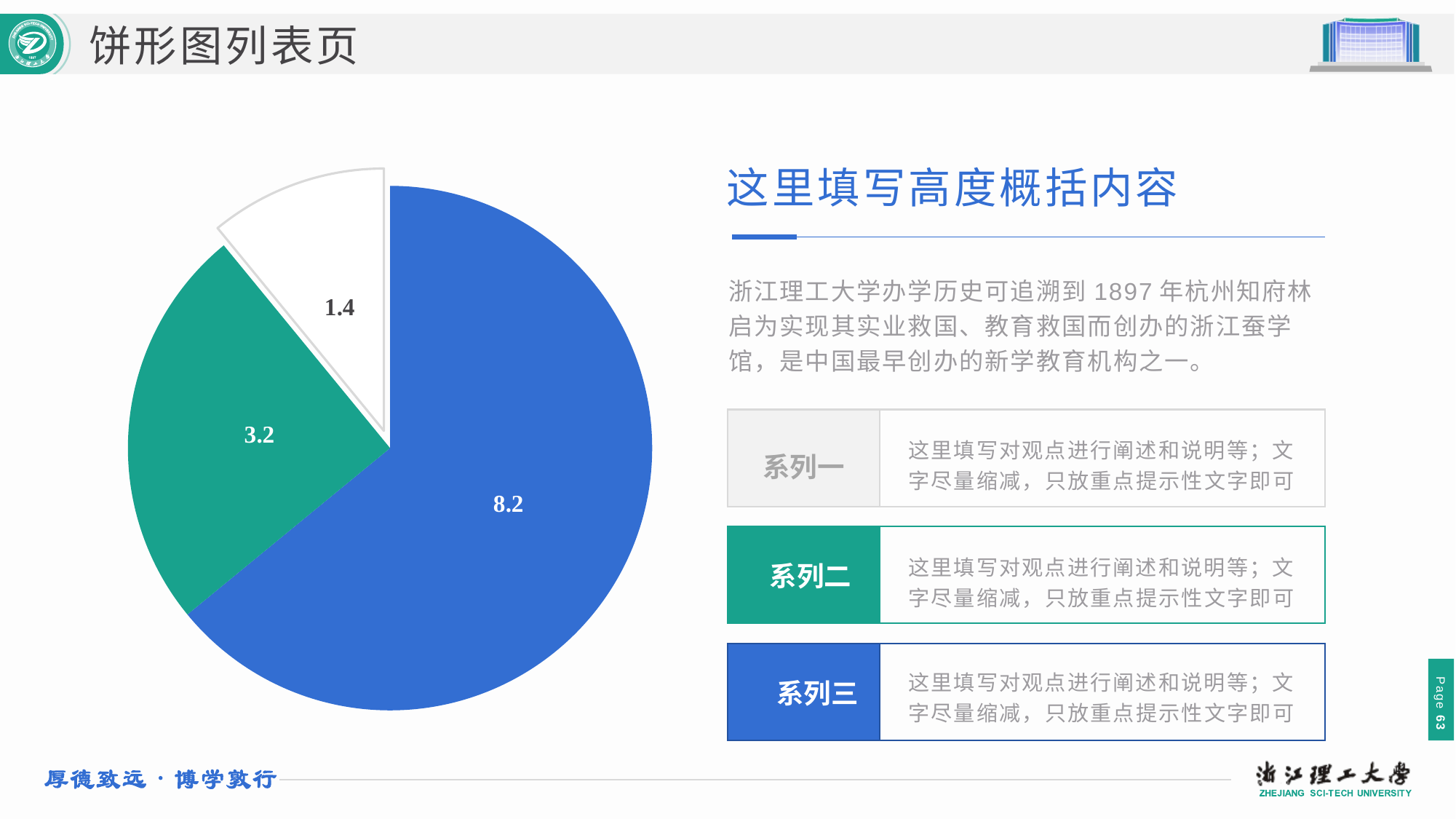

饼形图列表页

### Chart

| Category | 销售额 |
|---|---|
| 第一季度 | 8.2 |
| 第二季度 | 3.2 |
| 第三季度 | 1.4 |
这里填写高度概括内容
浙江理工大学办学历史可追溯到1897年杭州知府林启为实现其实业救国、教育救国而创办的浙江蚕学馆，是中国最早创办的新学教育机构之一。

这里填写对观点进行阐述和说明等；文字尽量缩减，只放重点提示性文字即可
系列一

这里填写对观点进行阐述和说明等；文字尽量缩减，只放重点提示性文字即可
系列二

这里填写对观点进行阐述和说明等；文字尽量缩减，只放重点提示性文字即可
系列三